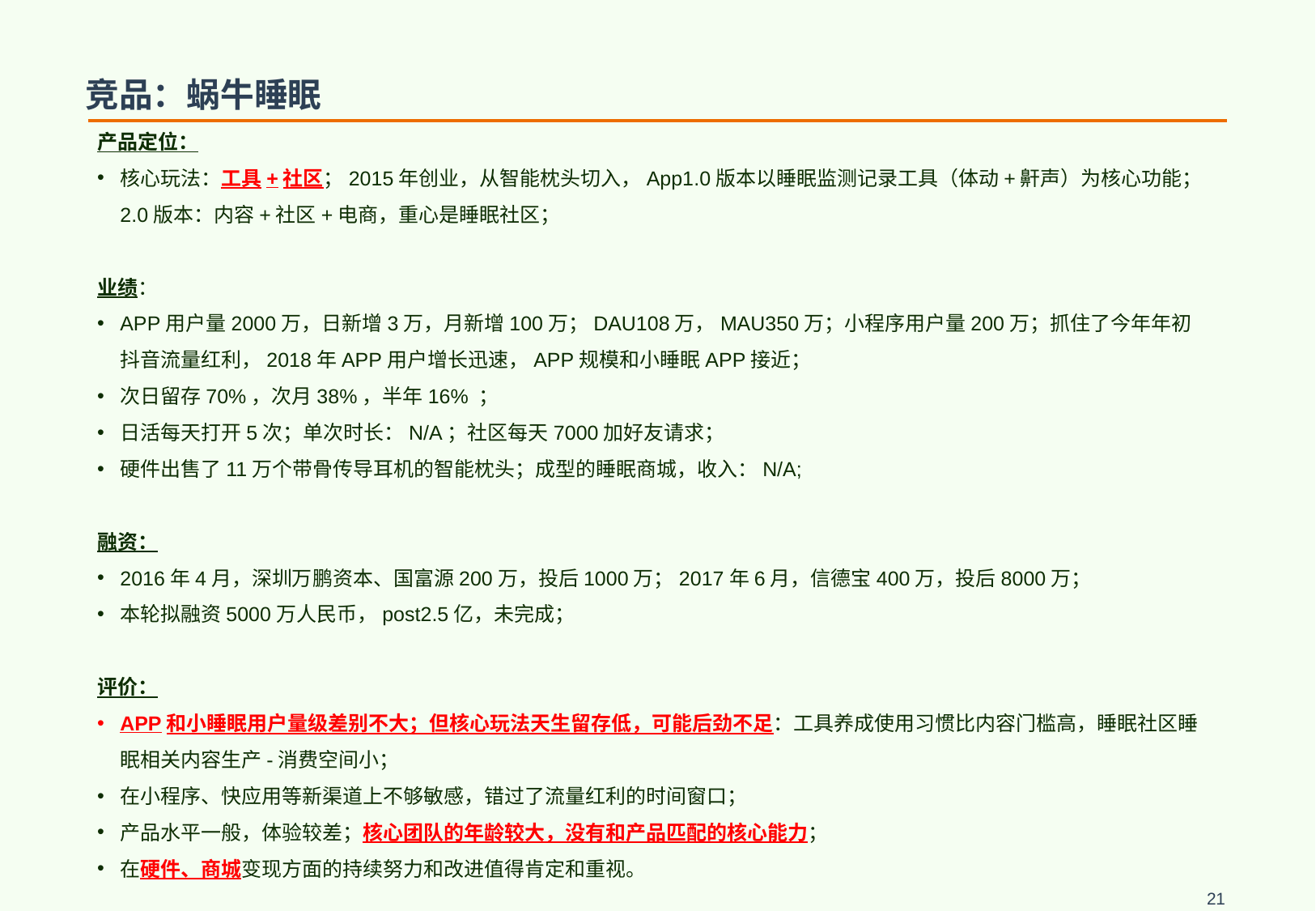

# 竞品：蜗牛睡眠
产品定位：
核心玩法：工具+社区；2015年创业，从智能枕头切入，App1.0版本以睡眠监测记录工具（体动+鼾声）为核心功能；2.0版本：内容+社区+电商，重心是睡眠社区；

业绩：
APP用户量2000万，日新增3万，月新增100万；DAU108万，MAU350万；小程序用户量200万；抓住了今年年初抖音流量红利，2018年APP用户增长迅速，APP规模和小睡眠APP接近；
次日留存70%，次月38%，半年16% ；
日活每天打开5次；单次时长：N/A；社区每天7000加好友请求；
硬件出售了11万个带骨传导耳机的智能枕头；成型的睡眠商城，收入：N/A;

融资：
2016年4月，深圳万鹏资本、国富源200万，投后1000万；2017年6月，信德宝400万，投后8000万；
本轮拟融资5000万人民币，post2.5亿，未完成；

评价：
APP和小睡眠用户量级差别不大；但核心玩法天生留存低，可能后劲不足：工具养成使用习惯比内容门槛高，睡眠社区睡眠相关内容生产-消费空间小；
在小程序、快应用等新渠道上不够敏感，错过了流量红利的时间窗口；
产品水平一般，体验较差；核心团队的年龄较大，没有和产品匹配的核心能力；
在硬件、商城变现方面的持续努力和改进值得肯定和重视。